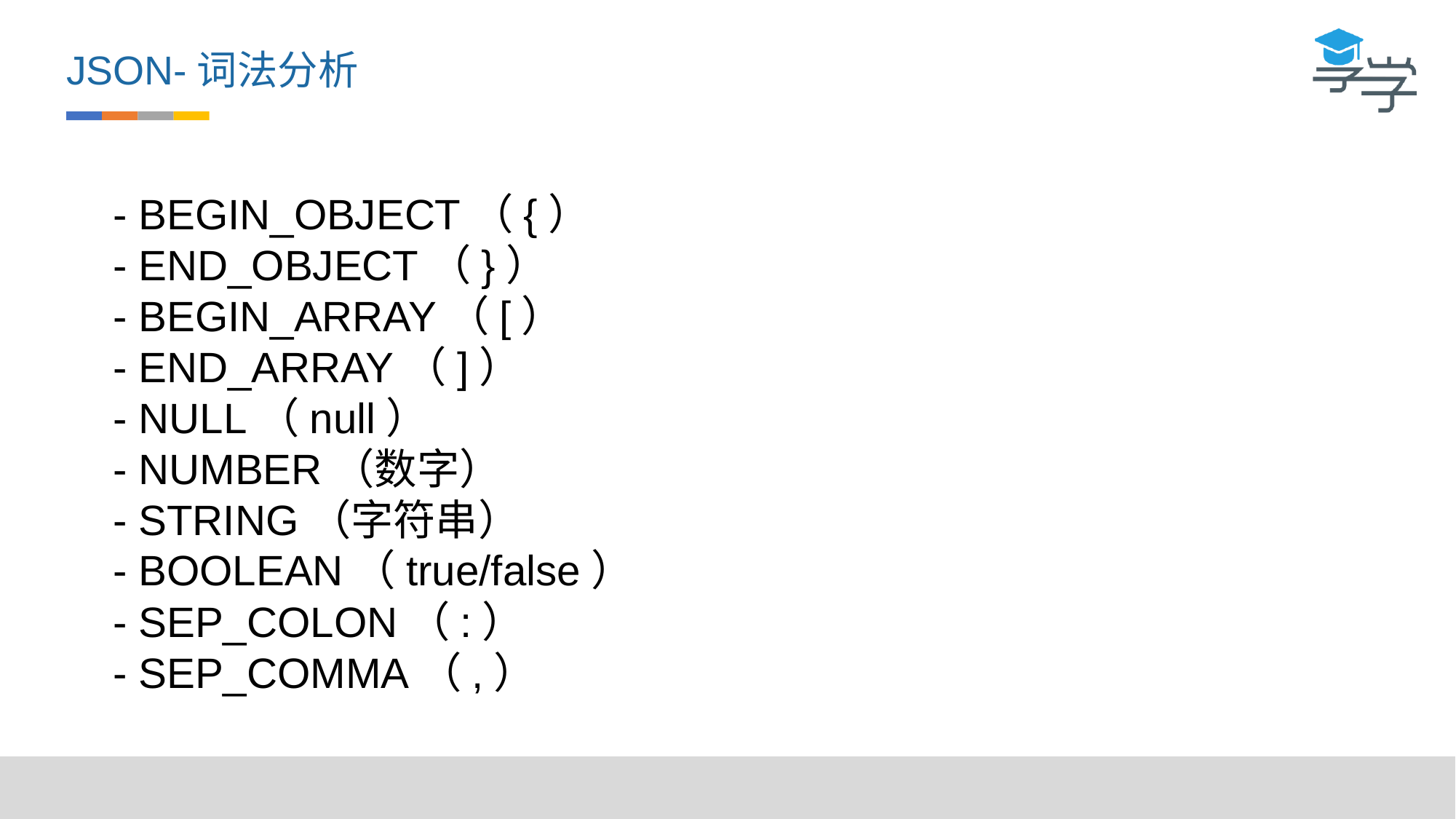

JSON-词法分析

- BEGIN_OBJECT（{）
- END_OBJECT（}）
- BEGIN_ARRAY（[）
- END_ARRAY（]）
- NULL（null）
- NUMBER（数字）
- STRING（字符串）
- BOOLEAN（true/false）
- SEP_COLON（:）
- SEP_COMMA（,）